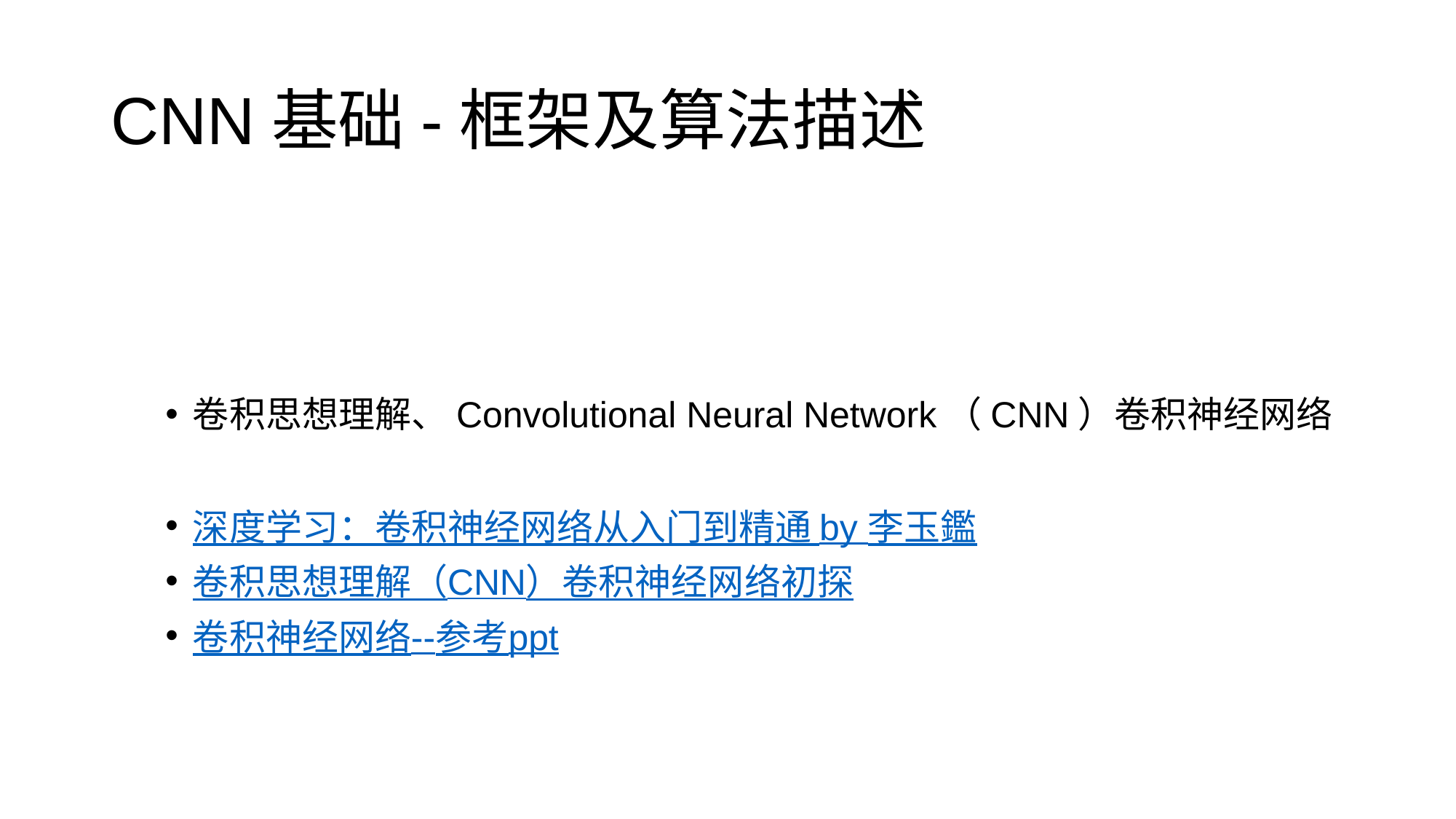

# CNN基础-框架及算法描述

卷积思想理解、Convolutional Neural Network（CNN）卷积神经网络

深度学习：卷积神经网络从入门到精通 by 李玉鑑
卷积思想理解（CNN）卷积神经网络初探
卷积神经网络--参考ppt